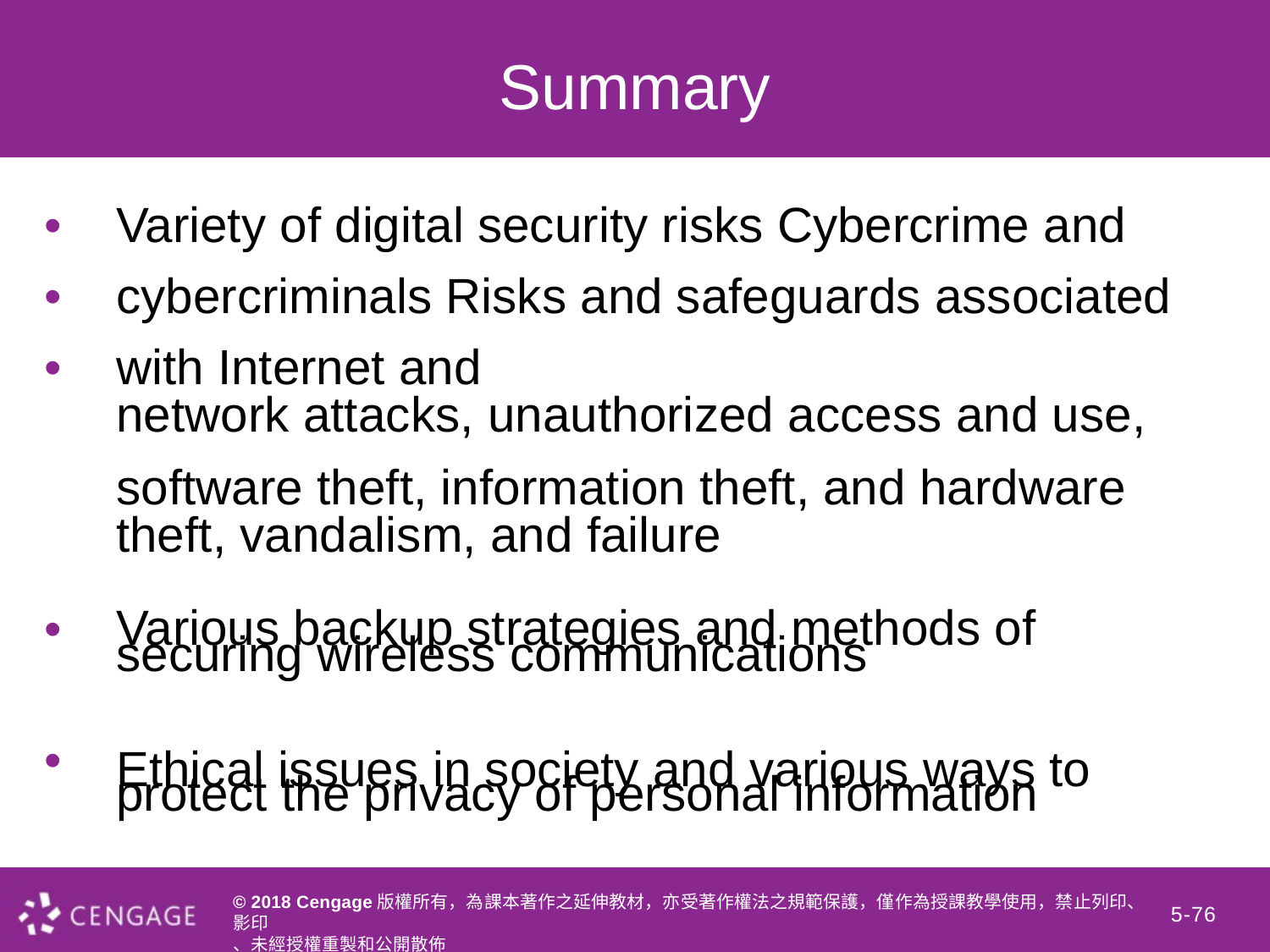

Summary
• • •
Variety of digital security risks Cybercrime and cybercriminals Risks and safeguards associated with Internet and
network attacks, unauthorized access and use,
software theft, information theft, and hardware
theft, vandalism, and failure
Various backup strategies and methods of
securing wireless communications
Ethical issues in society and various ways to
protect the privacy of personal information
•
•

© 2018 Cengage版權所有，為課本著作之延伸教材，亦受著作權法之規範保護，僅作為授課教學使用，禁止列印、影印
、未經授權重製和公開散佈
5-76